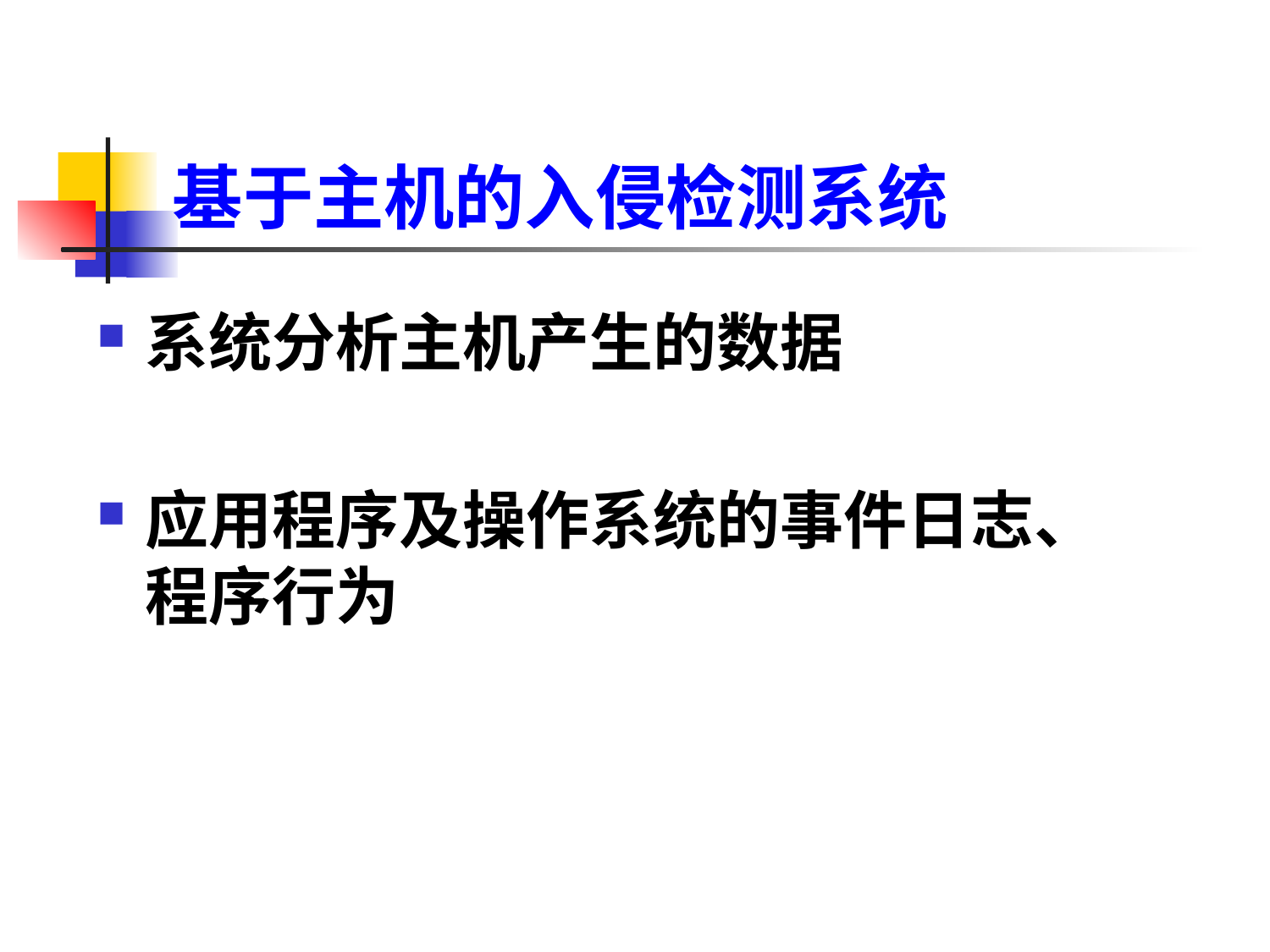

# 基于主机的入侵检测系统
系统分析主机产生的数据

应用程序及操作系统的事件日志、程序行为